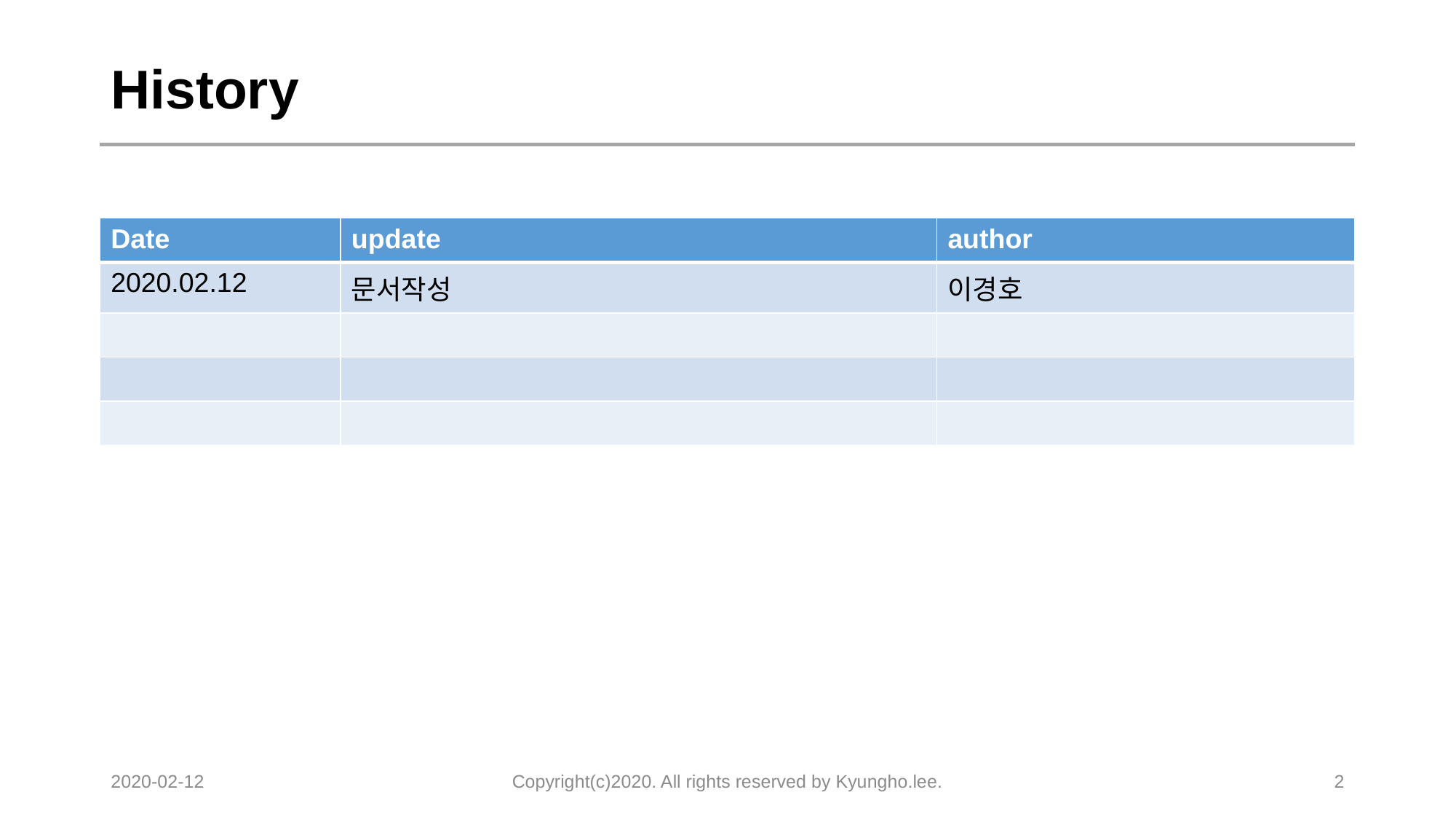

# History
| Date | update | author |
| --- | --- | --- |
| 2020.02.12 | 문서작성 | 이경호 |
|  |  |  |
|  |  |  |
|  |  |  |
2020-02-12
Copyright(c)2020. All rights reserved by Kyungho.lee.
2